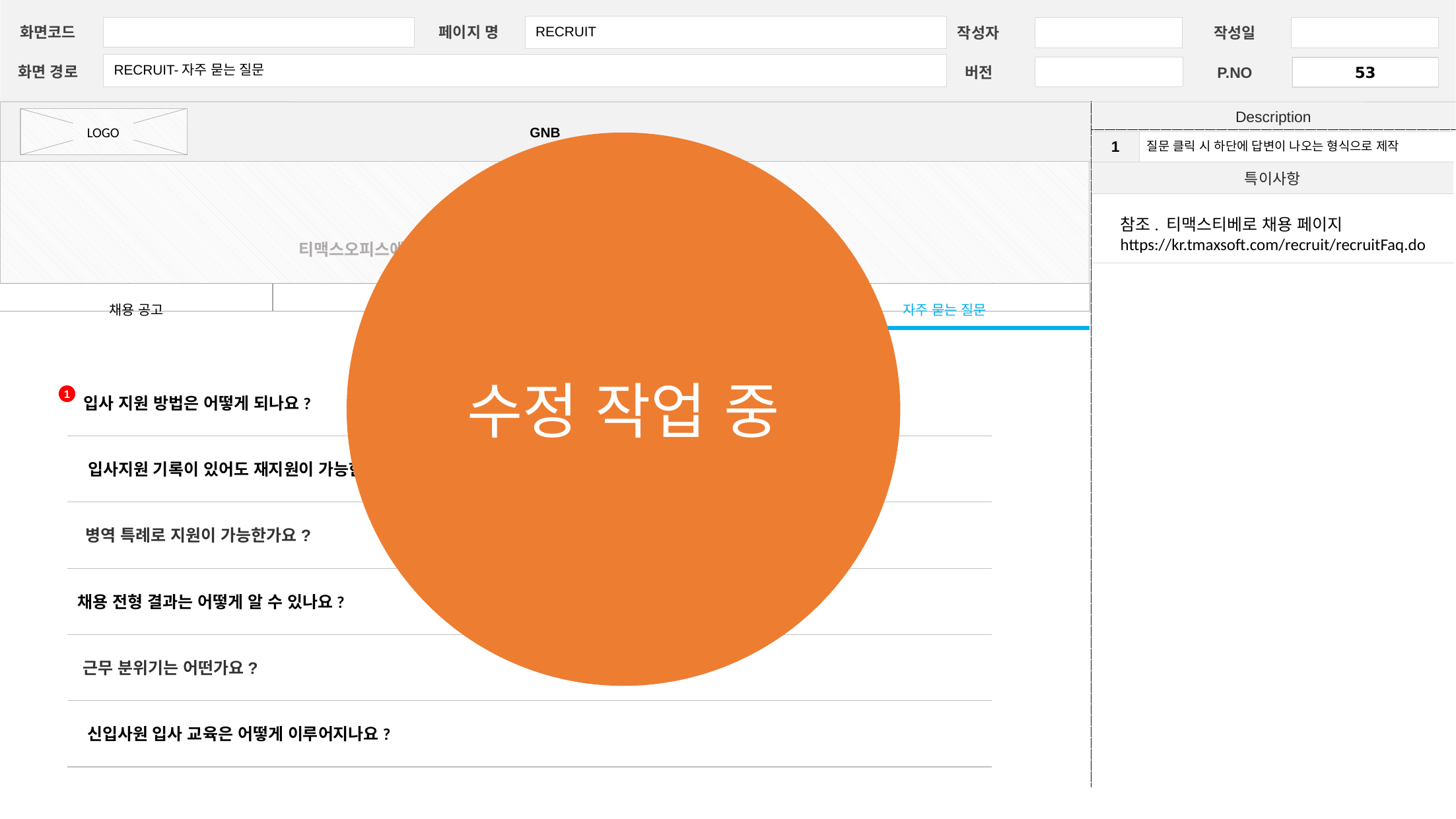

RECRUIT

페이지 명
화면코드
작성자
작성일
RECRUIT-자주 묻는 질문

53
화면 경로
버전
P.NO
Description
| 1 | 질문 클릭 시 하단에 답변이 나오는 형식으로 제작 |
| --- | --- |
| 특이사항 |  |
|  |  |
수정 작업 중

RECRUIT

티맥스오피스에서 Super App세상을 이끌어갈 인재를 모집합니다!
참조. 티맥스티베로 채용 페이지
https://kr.tmaxsoft.com/recruit/recruitFaq.do

복리 후생
채용 프로세스
자주 묻는 질문
채용 공고
1
입사 지원 방법은 어떻게 되나요?
입사지원 기록이 있어도 재지원이 가능한가요?
병역 특례로 지원이 가능한가요?
채용 전형 결과는 어떻게 알 수 있나요?
근무 분위기는 어떤가요?
신입사원 입사 교육은 어떻게 이루어지나요?